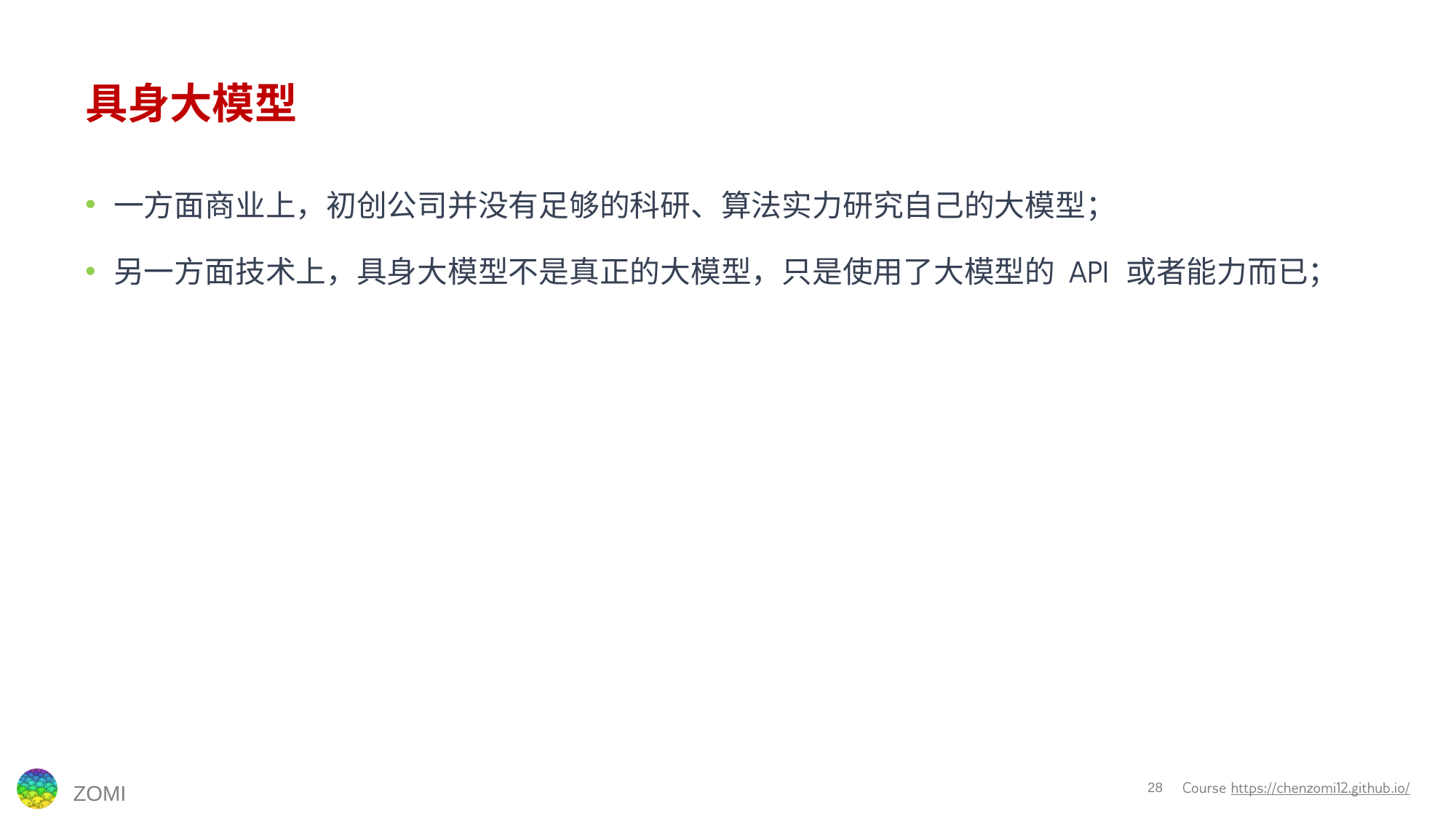

# 具身大模型
一方面商业上，初创公司并没有足够的科研、算法实力研究自己的大模型；
另一方面技术上，具身大模型不是真正的大模型，只是使用了大模型的 API 或者能力而已；